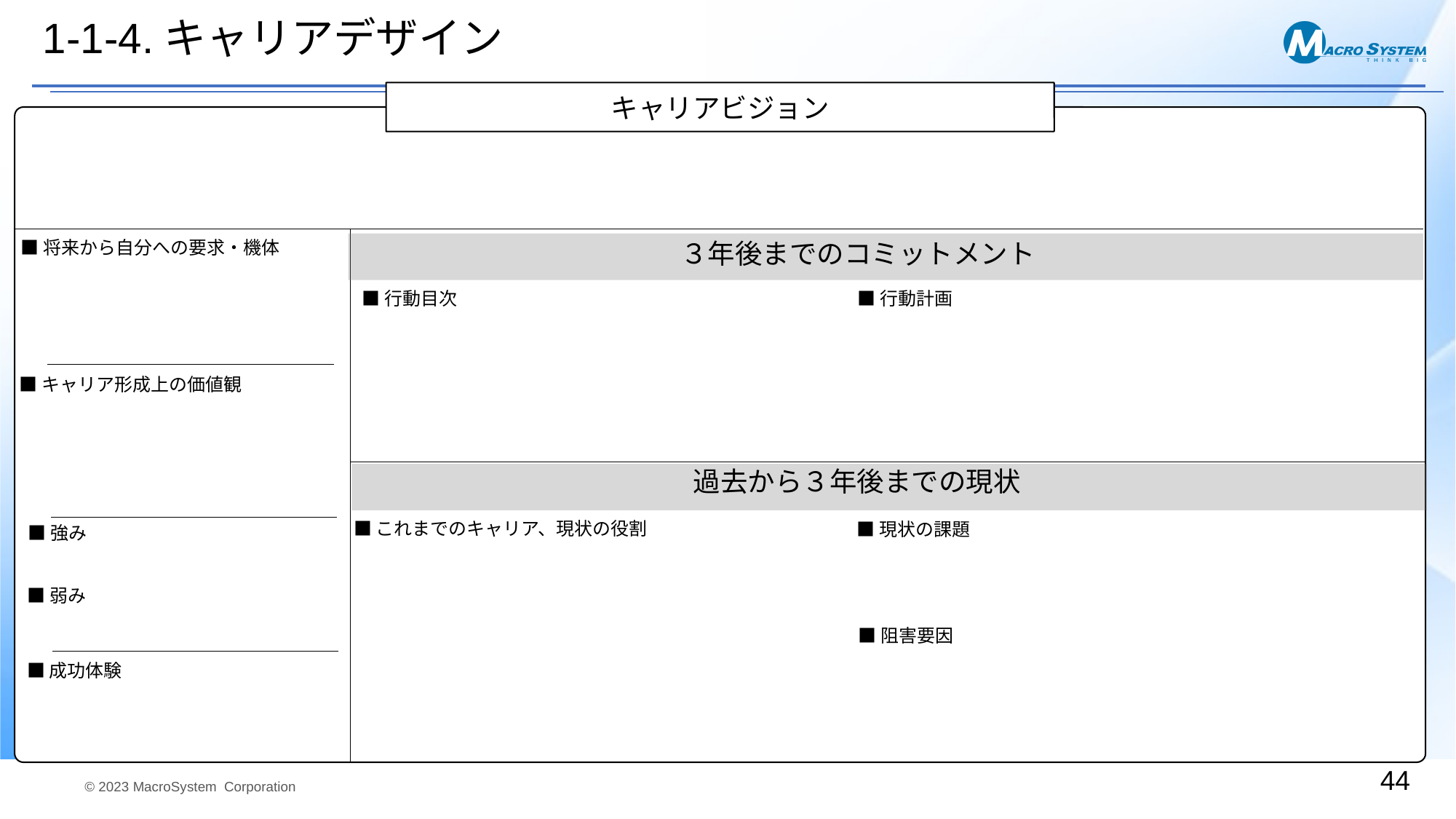

# 1-1-4.キャリアデザイン
キャリアビジョン

■将来から自分への要求・機体
３年後までのコミットメント

■行動目次
■行動計画
■キャリア形成上の価値観
過去から３年後までの現状

■これまでのキャリア、現状の役割
■現状の課題
■強み
■弱み
■阻害要因
■成功体験